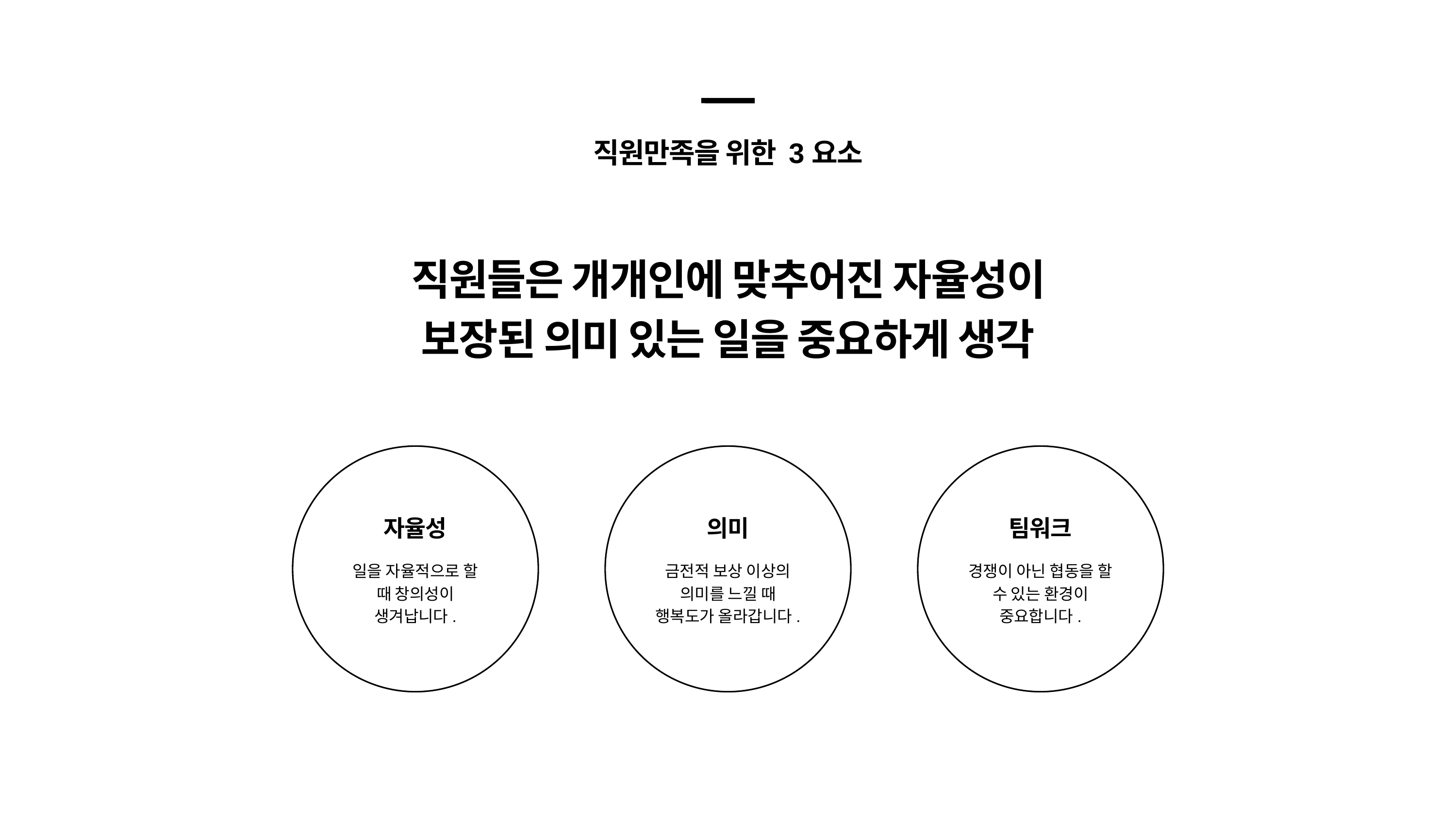

직원만족을 위한 3요소
직원들은 개개인에 맞추어진 자율성이 보장된 의미 있는 일을 중요하게 생각

자율성
의미
팀워크
일을 자율적으로 할 때 창의성이 생겨납니다.
금전적 보상 이상의 의미를 느낄 때 행복도가 올라갑니다.
경쟁이 아닌 협동을 할 수 있는 환경이 중요합니다.